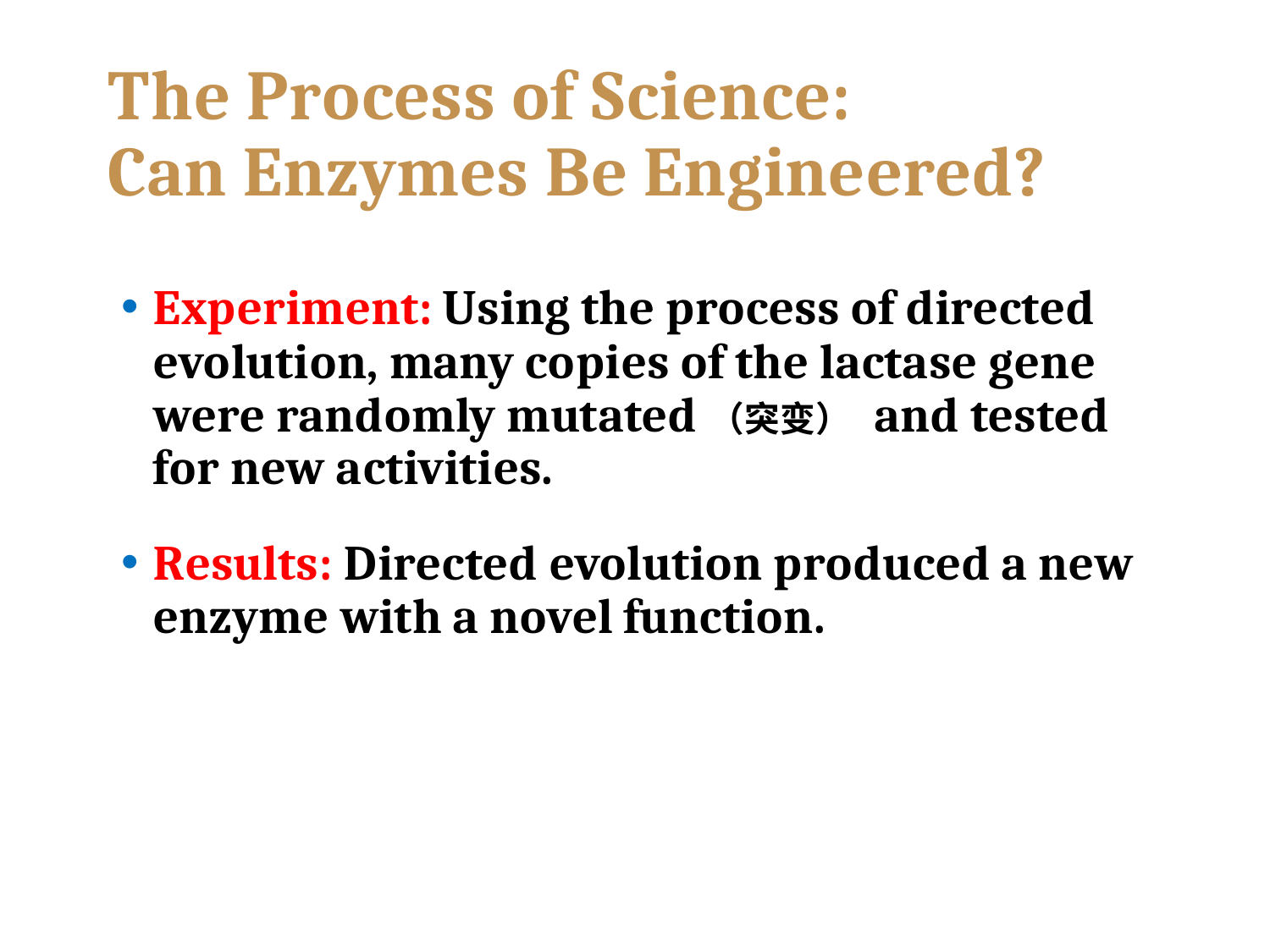

# The Process of Science: Can Enzymes Be Engineered?
Experiment: Using the process of directed evolution, many copies of the lactase gene were randomly mutated（突变） and tested for new activities.
Results: Directed evolution produced a new enzyme with a novel function.